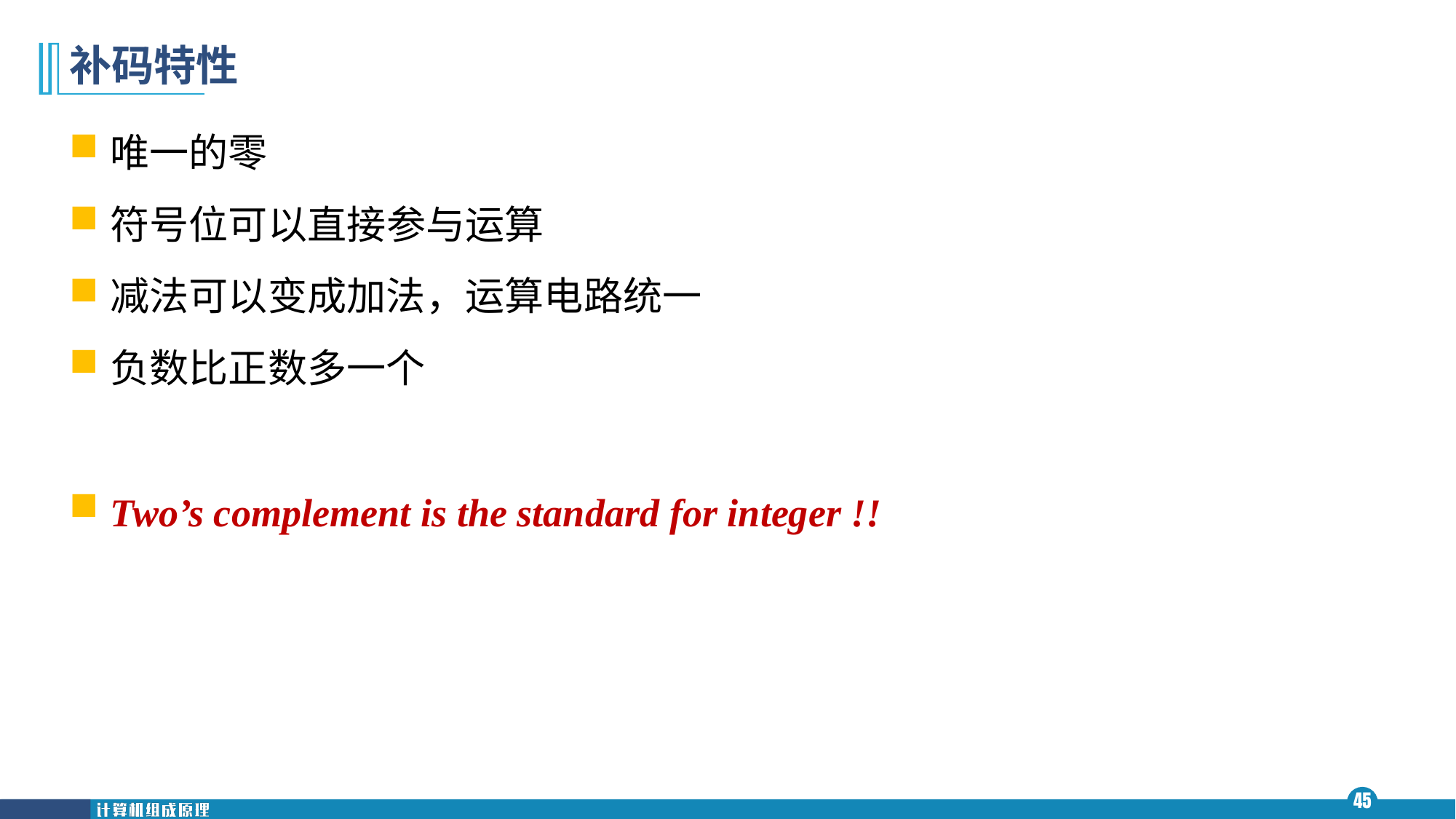

# 补码特性
唯一的零
符号位可以直接参与运算
减法可以变成加法，运算电路统一
负数比正数多一个

Two’s complement is the standard for integer !!